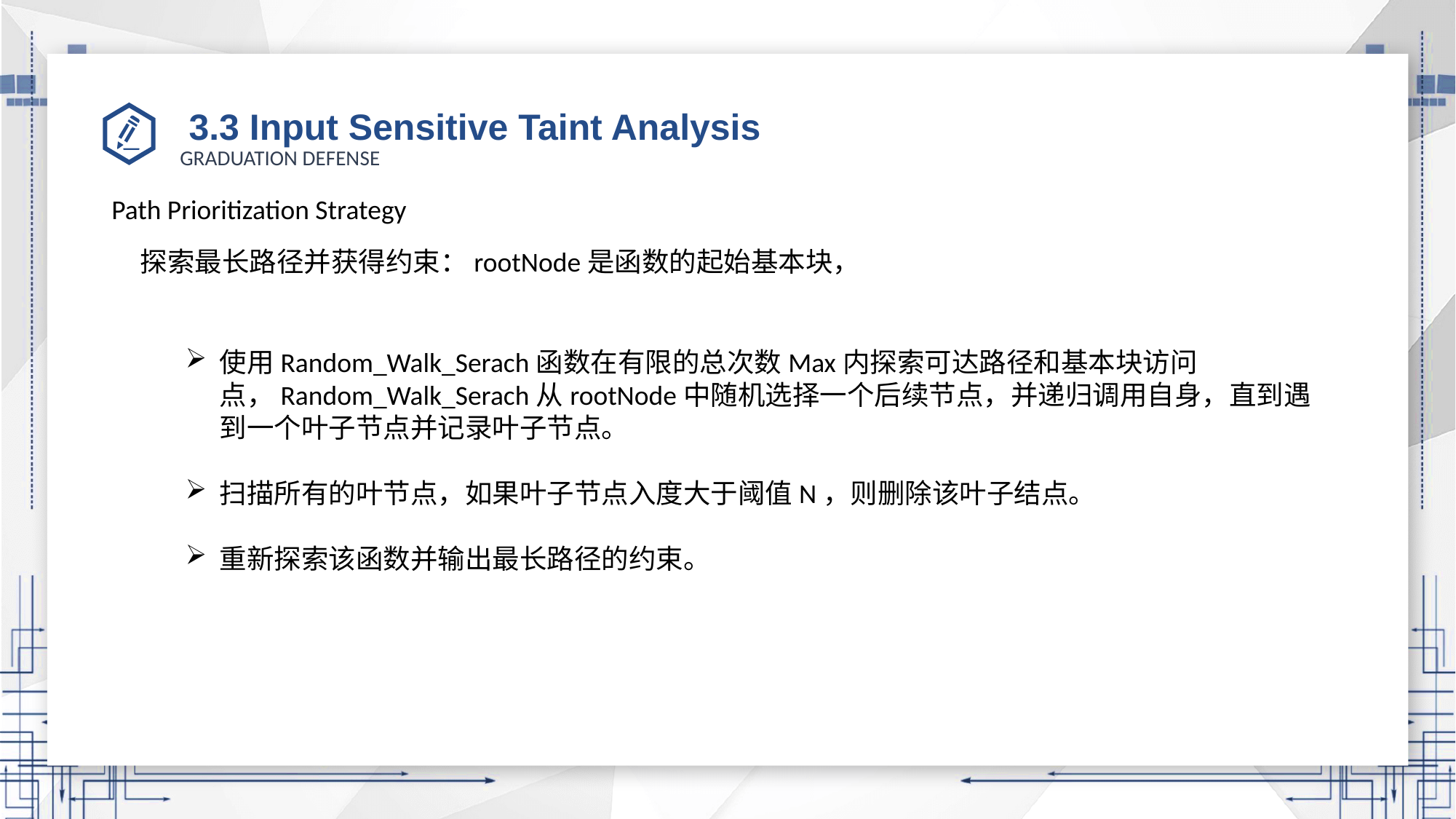

# 3.3 Input Sensitive Taint Analysis
Path Prioritization Strategy
探索最长路径并获得约束：rootNode是函数的起始基本块，
使用Random_Walk_Serach函数在有限的总次数Max内探索可达路径和基本块访问点，Random_Walk_Serach从rootNode中随机选择一个后续节点，并递归调用自身，直到遇到一个叶子节点并记录叶子节点。

扫描所有的叶节点，如果叶子节点入度大于阈值N，则删除该叶子结点。

重新探索该函数并输出最长路径的约束。